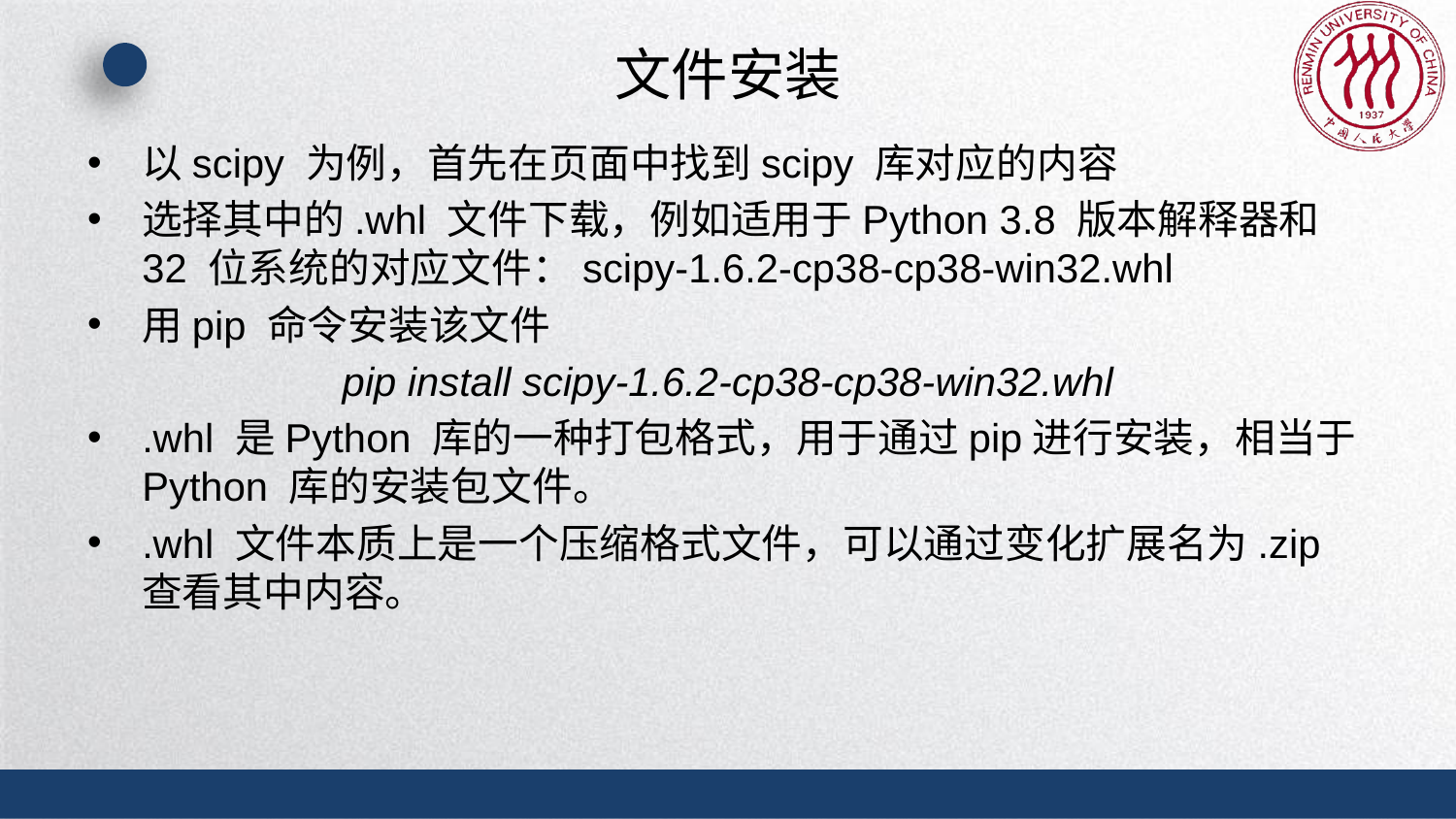

# 文件安装
以scipy 为例，首先在页面中找到scipy 库对应的内容
选择其中的.whl 文件下载，例如适用于Python 3.8 版本解释器和32 位系统的对应文件：scipy‑1.6.2‑cp38‑cp38‑win32.whl
用pip 命令安装该文件
pip install scipy‑1.6.2‑cp38‑cp38‑win32.whl
.whl 是Python 库的一种打包格式，用于通过pip进行安装，相当于Python 库的安装包文件。
.whl 文件本质上是一个压缩格式文件，可以通过变化扩展名为.zip查看其中内容。